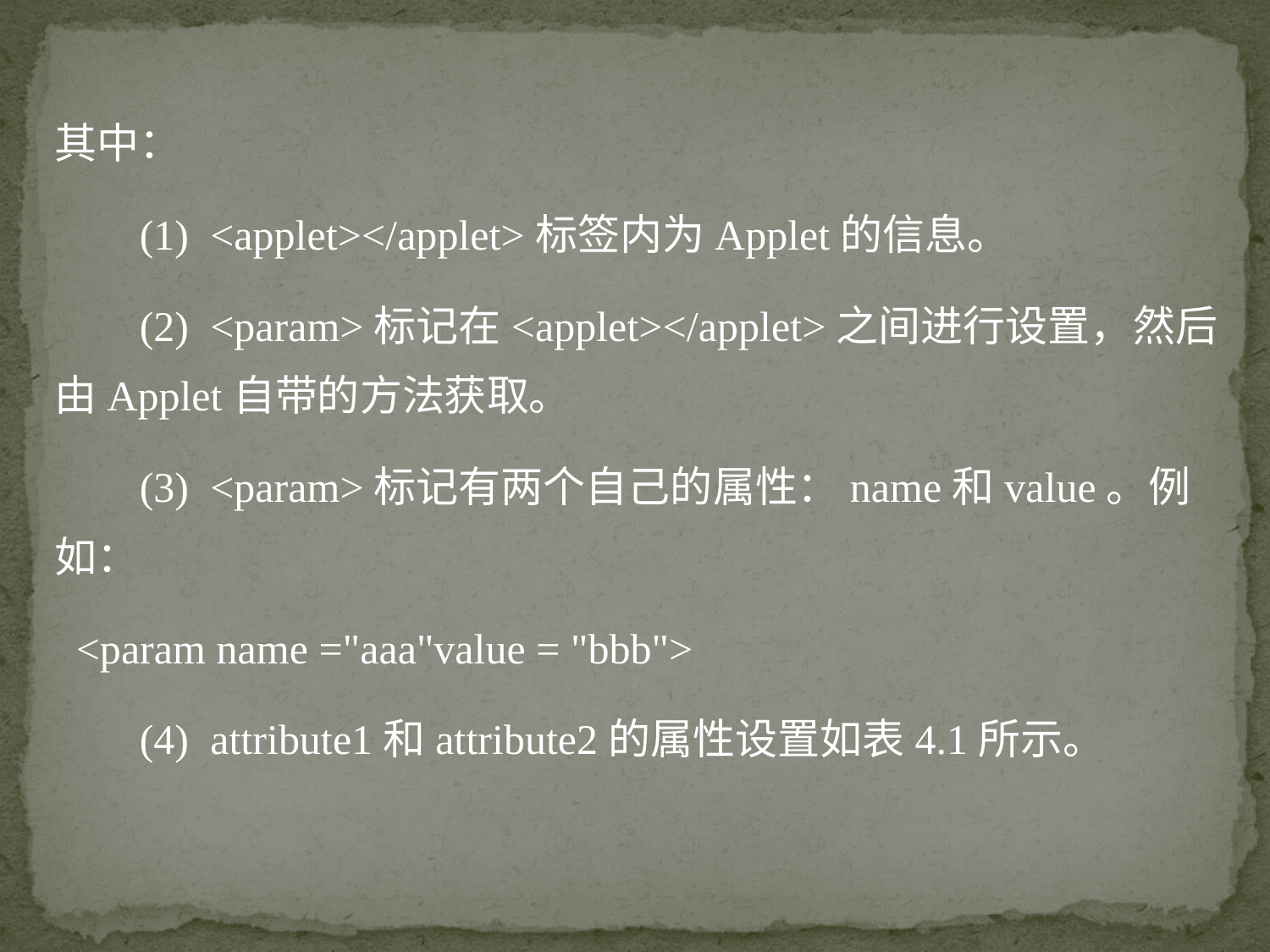

其中：
        (1)  <applet></applet>标签内为Applet的信息。
        (2)  <param>标记在<applet></applet>之间进行设置，然后由Applet自带的方法获取。
        (3)  <param>标记有两个自己的属性：name和value。例如：
  <param name ="aaa"value = "bbb">
        (4)  attribute1和attribute2的属性设置如表4.1所示。